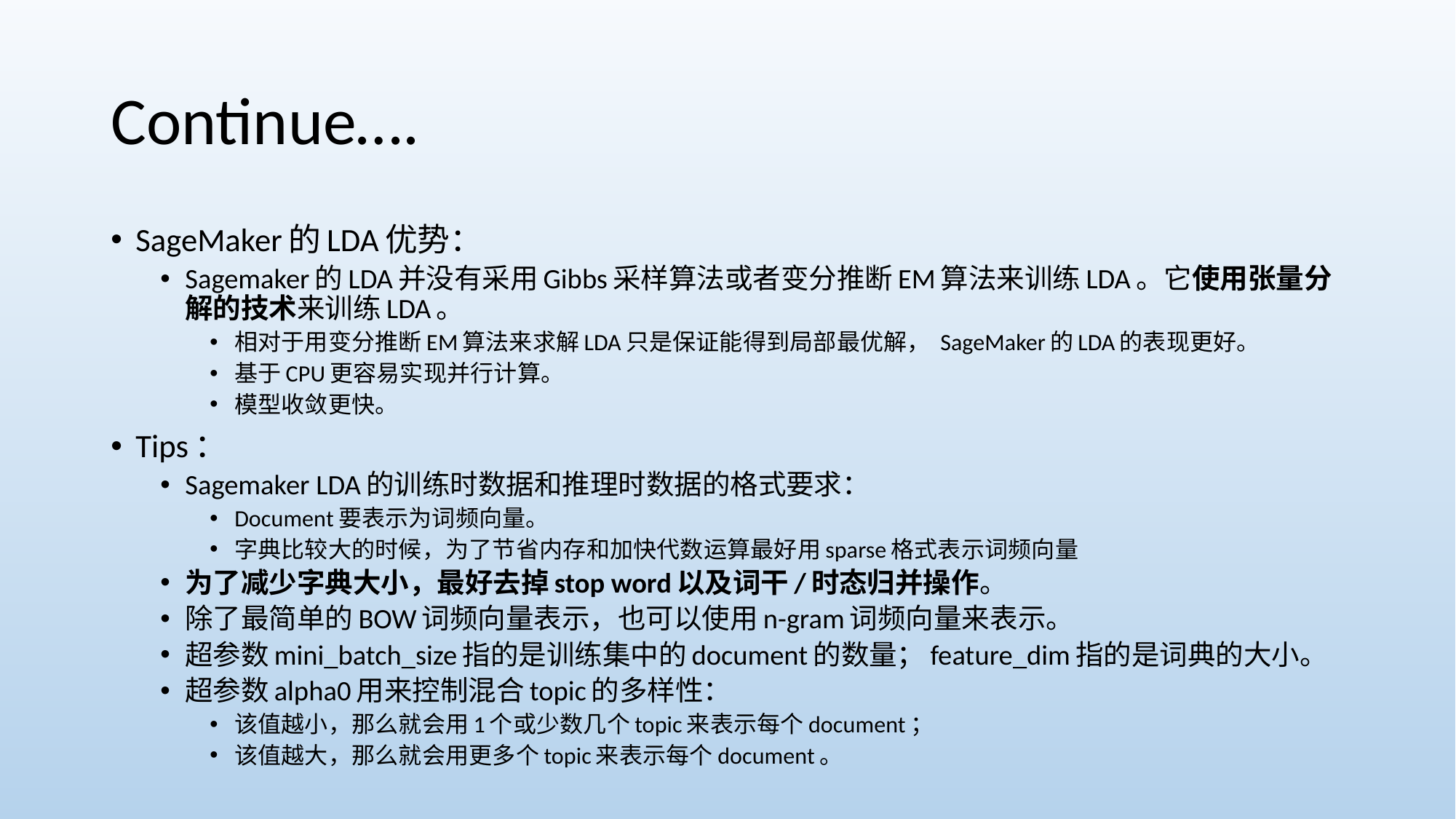

# Continue….
SageMaker的LDA优势：
Sagemaker的LDA并没有采用Gibbs采样算法或者变分推断EM算法来训练LDA。它使用张量分解的技术来训练LDA。
相对于用变分推断EM算法来求解LDA只是保证能得到局部最优解， SageMaker的LDA的表现更好。
基于CPU更容易实现并行计算。
模型收敛更快。
Tips：
Sagemaker LDA的训练时数据和推理时数据的格式要求：
Document要表示为词频向量。
字典比较大的时候，为了节省内存和加快代数运算最好用sparse格式表示词频向量
为了减少字典大小，最好去掉stop word以及词干/时态归并操作。
除了最简单的BOW词频向量表示，也可以使用n-gram词频向量来表示。
超参数mini_batch_size指的是训练集中的document的数量；feature_dim指的是词典的大小。
超参数alpha0用来控制混合topic的多样性：
该值越小，那么就会用1个或少数几个topic来表示每个document；
该值越大，那么就会用更多个topic来表示每个document。